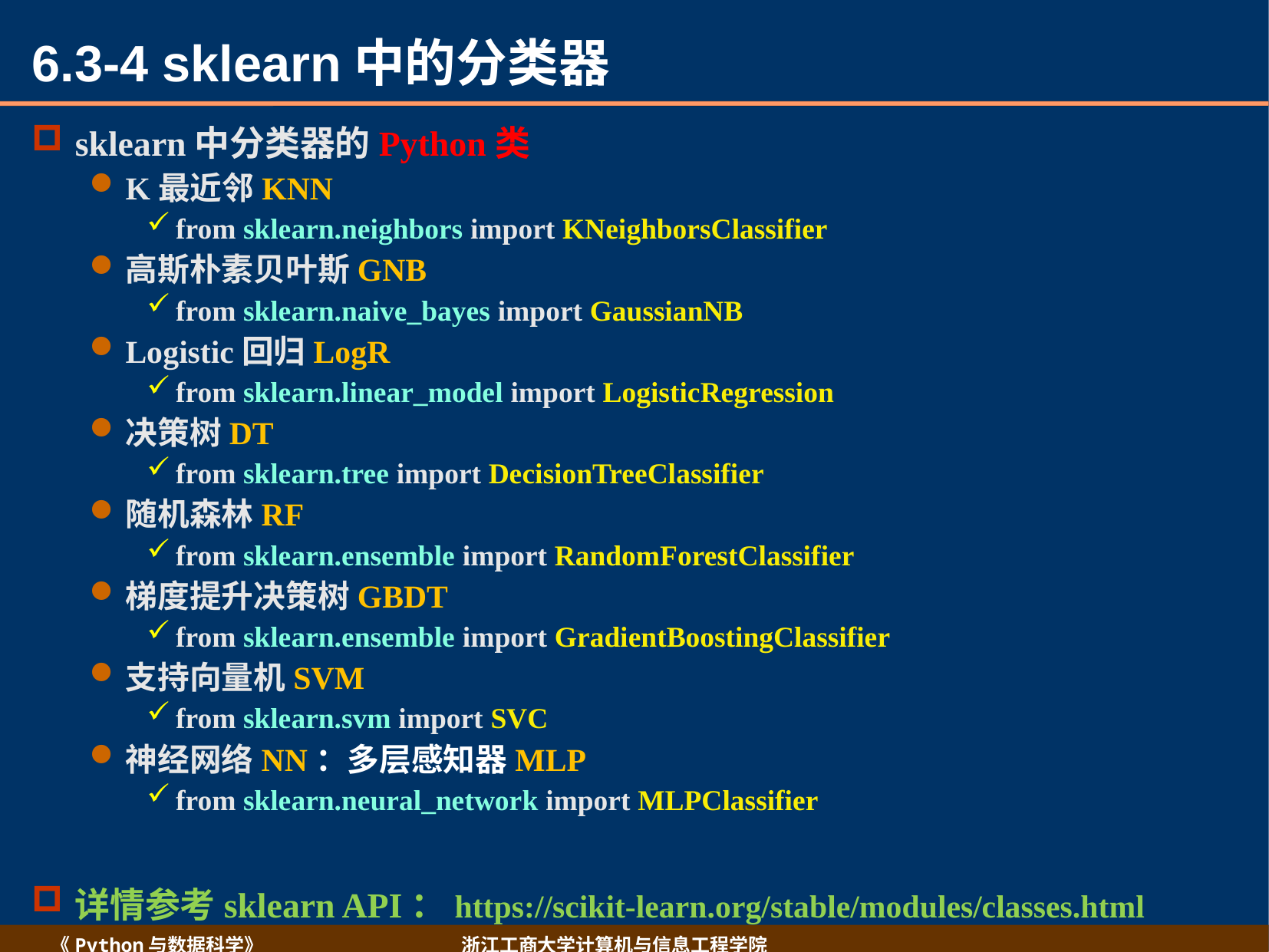

# 6.3-4 sklearn中的分类器
sklearn中分类器的Python类
K最近邻KNN
from sklearn.neighbors import KNeighborsClassifier
高斯朴素贝叶斯GNB
from sklearn.naive_bayes import GaussianNB
Logistic回归LogR
from sklearn.linear_model import LogisticRegression
决策树DT
from sklearn.tree import DecisionTreeClassifier
随机森林RF
from sklearn.ensemble import RandomForestClassifier
梯度提升决策树GBDT
from sklearn.ensemble import GradientBoostingClassifier
支持向量机SVM
from sklearn.svm import SVC
神经网络NN：多层感知器MLP
from sklearn.neural_network import MLPClassifier

详情参考sklearn API：https://scikit-learn.org/stable/modules/classes.html